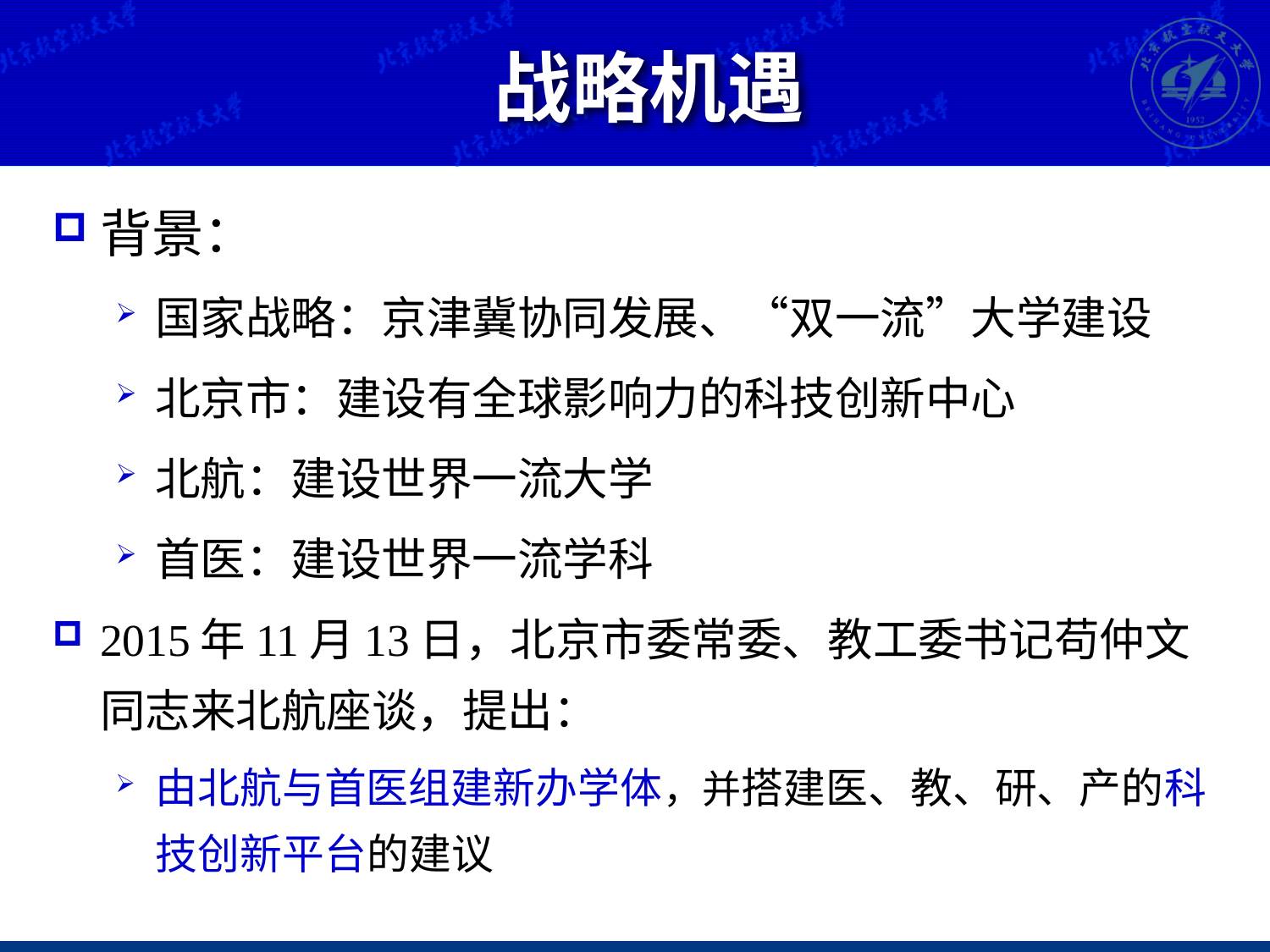

# 战略机遇
背景：
国家战略：京津冀协同发展、“双一流”大学建设
北京市：建设有全球影响力的科技创新中心
北航：建设世界一流大学
首医：建设世界一流学科
2015年11月13日，北京市委常委、教工委书记苟仲文同志来北航座谈，提出：
由北航与首医组建新办学体，并搭建医、教、研、产的科技创新平台的建议